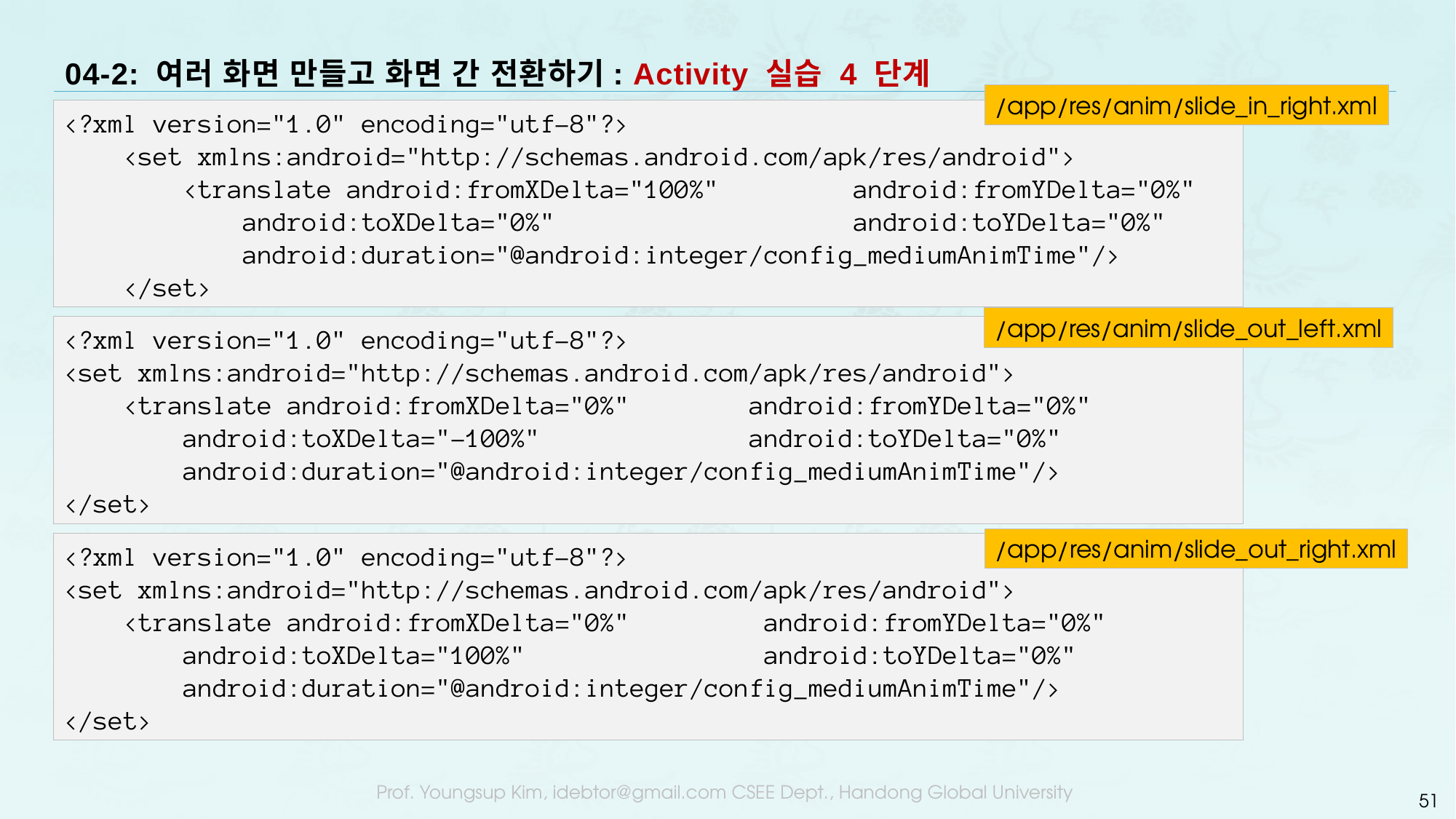

# 04-2: 여러 화면 만들고 화면 간 전환하기: Activity 실습 4 단계
/app/res/anim/slide_in_right.xml
<?xml version="1.0" encoding="utf-8"?>
    <set xmlns:android="http://schemas.android.com/apk/res/android">
        <translate android:fromXDelta="100%"         android:fromYDelta="0%"
            android:toXDelta="0%"                    android:toYDelta="0%"
            android:duration="@android:integer/config_mediumAnimTime"/>
    </set>

/app/res/anim/slide_out_left.xml
<?xml version="1.0" encoding="utf-8"?>
<set xmlns:android="http://schemas.android.com/apk/res/android">
    <translate android:fromXDelta="0%"        android:fromYDelta="0%"
        android:toXDelta="-100%"              android:toYDelta="0%"
        android:duration="@android:integer/config_mediumAnimTime"/>
</set>
/app/res/anim/slide_out_right.xml
<?xml version="1.0" encoding="utf-8"?>
<set xmlns:android="http://schemas.android.com/apk/res/android">
    <translate android:fromXDelta="0%"         android:fromYDelta="0%"
        android:toXDelta="100%"                android:toYDelta="0%"
        android:duration="@android:integer/config_mediumAnimTime"/>
</set>
51